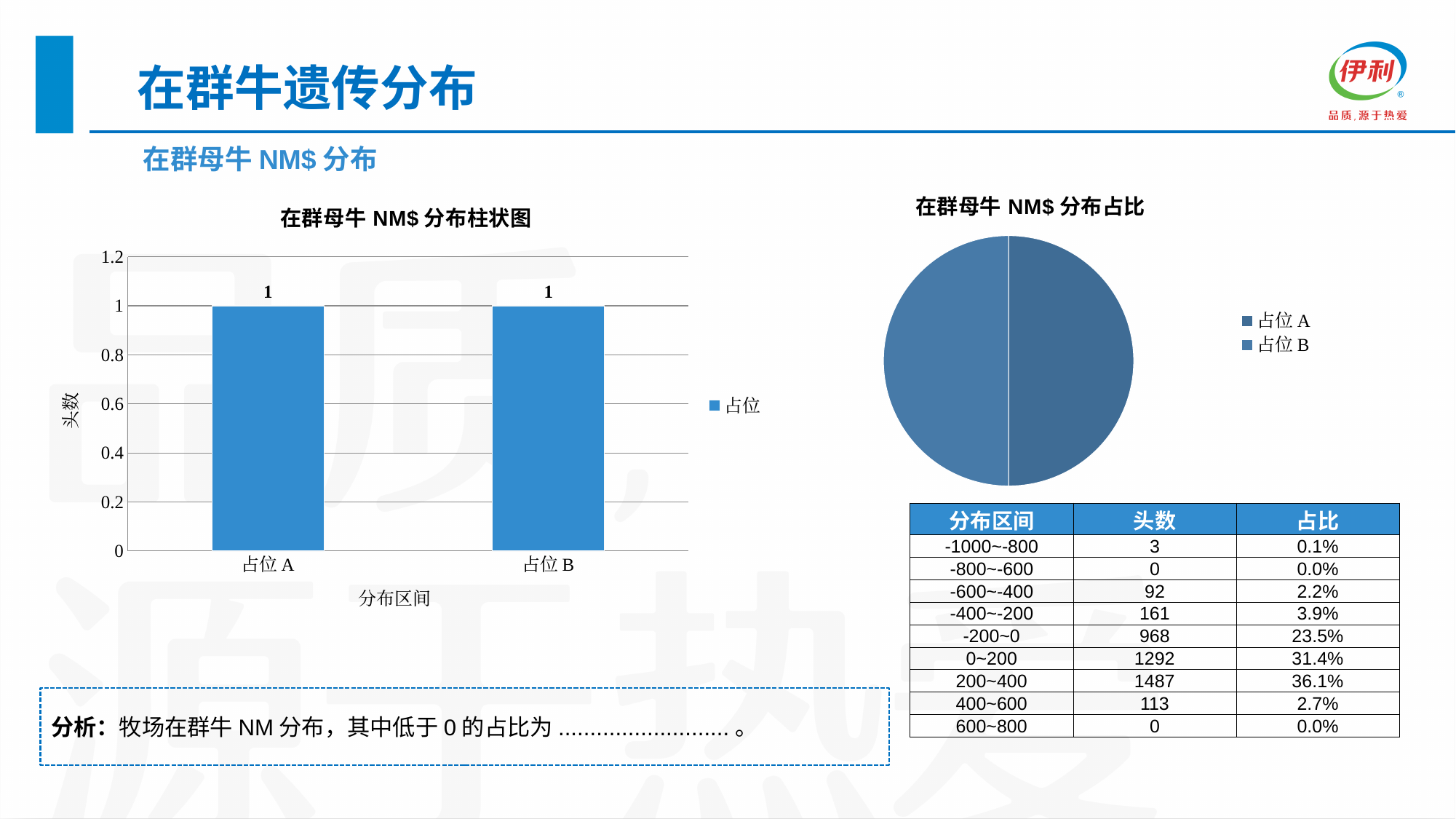

在群牛遗传分布
在群母牛NM$分布

### Chart: 在群母牛NM$分布占比

| Category | 占位 |
|---|---|
| 占位A | 1.0 |
| 占位B | 1.0 |

### Chart: 在群母牛NM$分布柱状图

| Category | 占位 |
|---|---|
| 占位A | 1.0 |
| 占位B | 1.0 |
| 分布区间 | 头数 | 占比 |
| --- | --- | --- |
| -1000~-800 | 3 | 0.1% |
| -800~-600 | 0 | 0.0% |
| -600~-400 | 92 | 2.2% |
| -400~-200 | 161 | 3.9% |
| -200~0 | 968 | 23.5% |
| 0~200 | 1292 | 31.4% |
| 200~400 | 1487 | 36.1% |
| 400~600 | 113 | 2.7% |
| 600~800 | 0 | 0.0% |
分析：牧场在群牛NM分布，其中低于0的占比为...........................。